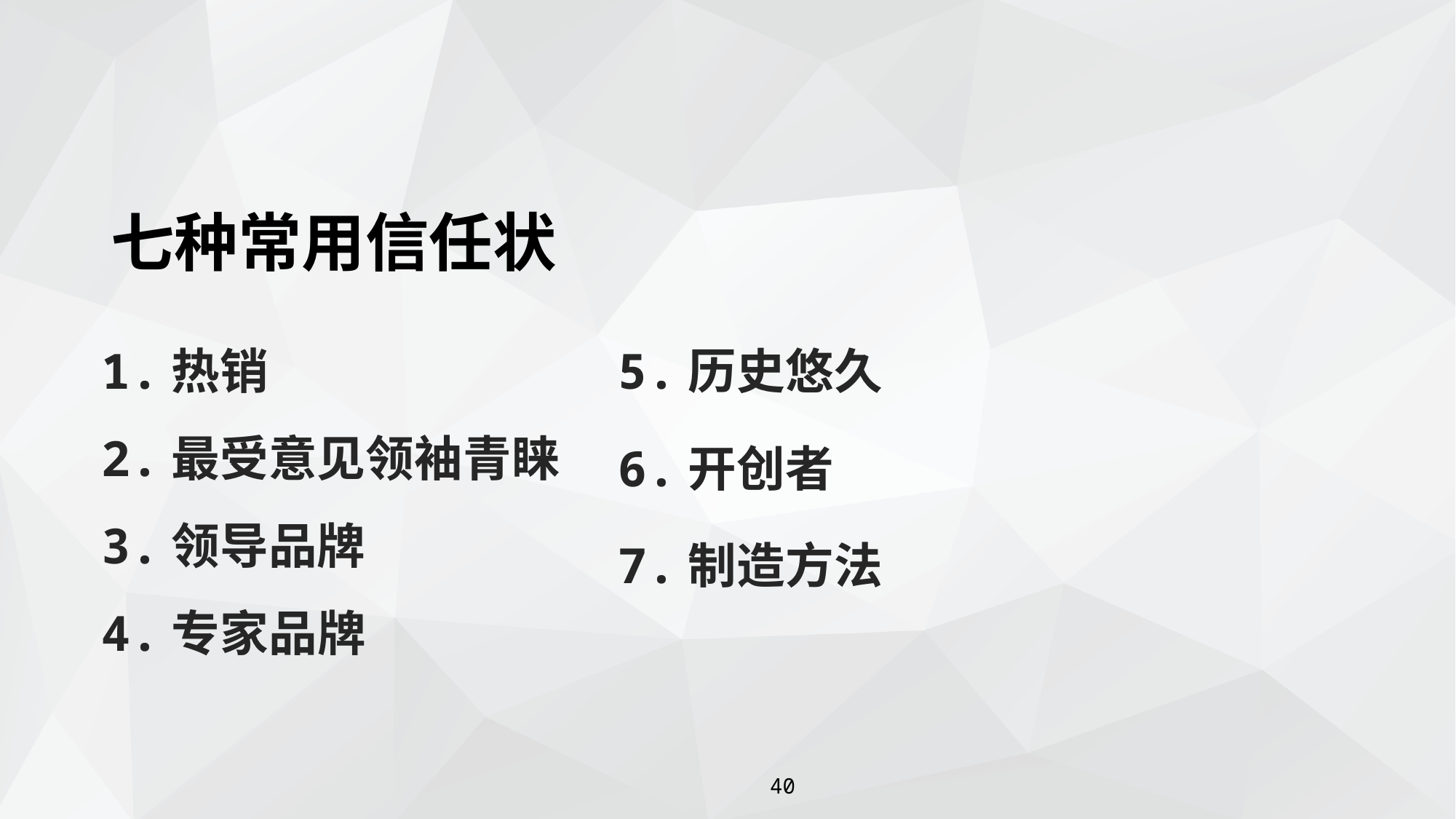

七种常用信任状

1.热销
2.最受意见领袖青睐
3.领导品牌
4.专家品牌
5.历史悠久
6.开创者
7.制造方法
40